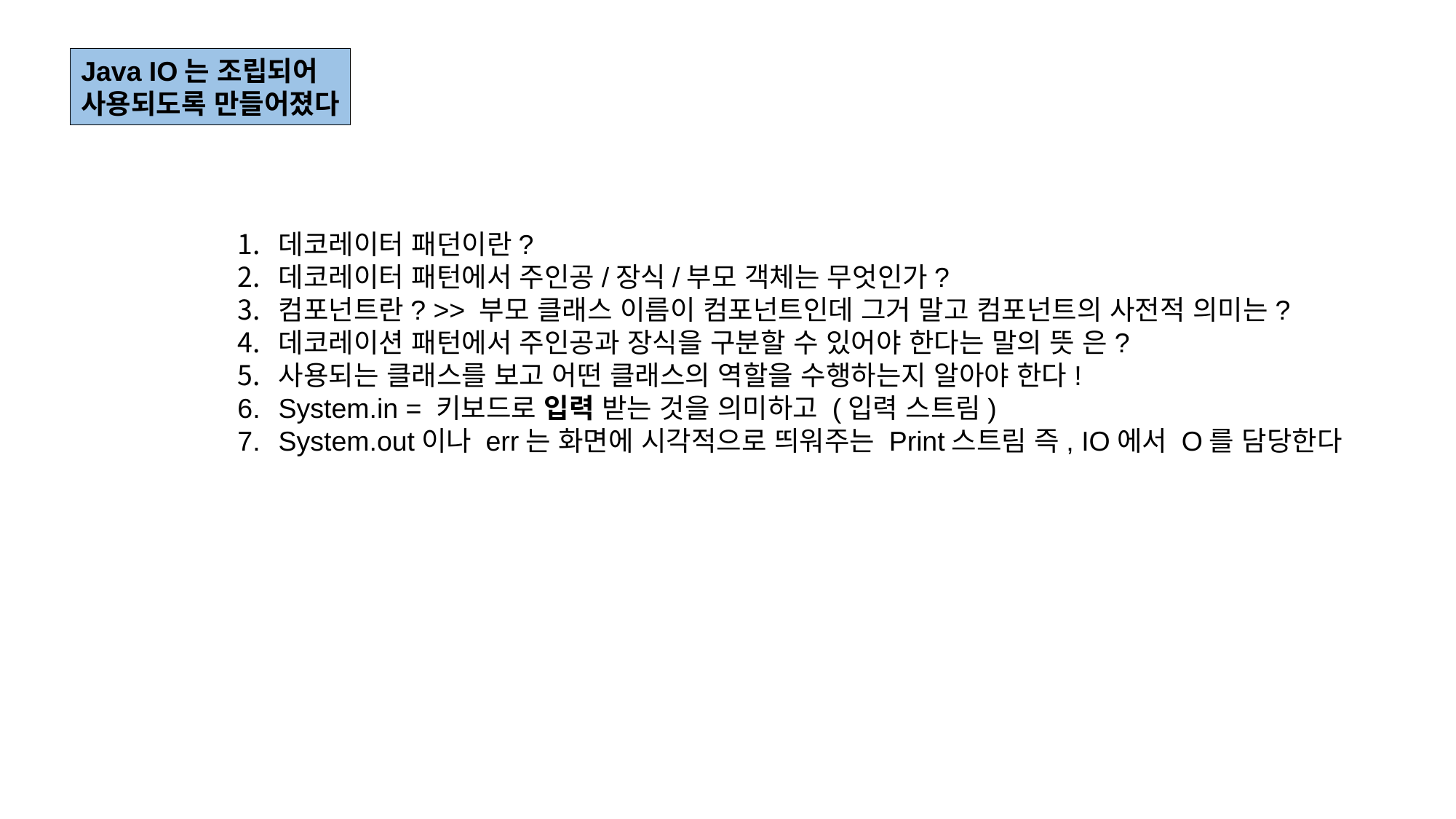

Java IO는 조립되어
사용되도록 만들어졌다
데코레이터 패던이란?
데코레이터 패턴에서 주인공/장식/부모 객체는 무엇인가?
컴포넌트란? >> 부모 클래스 이름이 컴포넌트인데 그거 말고 컴포넌트의 사전적 의미는?
데코레이션 패턴에서 주인공과 장식을 구분할 수 있어야 한다는 말의 뜻 은?
사용되는 클래스를 보고 어떤 클래스의 역할을 수행하는지 알아야 한다!
System.in = 키보드로 입력 받는 것을 의미하고 (입력 스트림)
System.out이나 err는 화면에 시각적으로 띄워주는 Print스트림 즉, IO에서 O를 담당한다